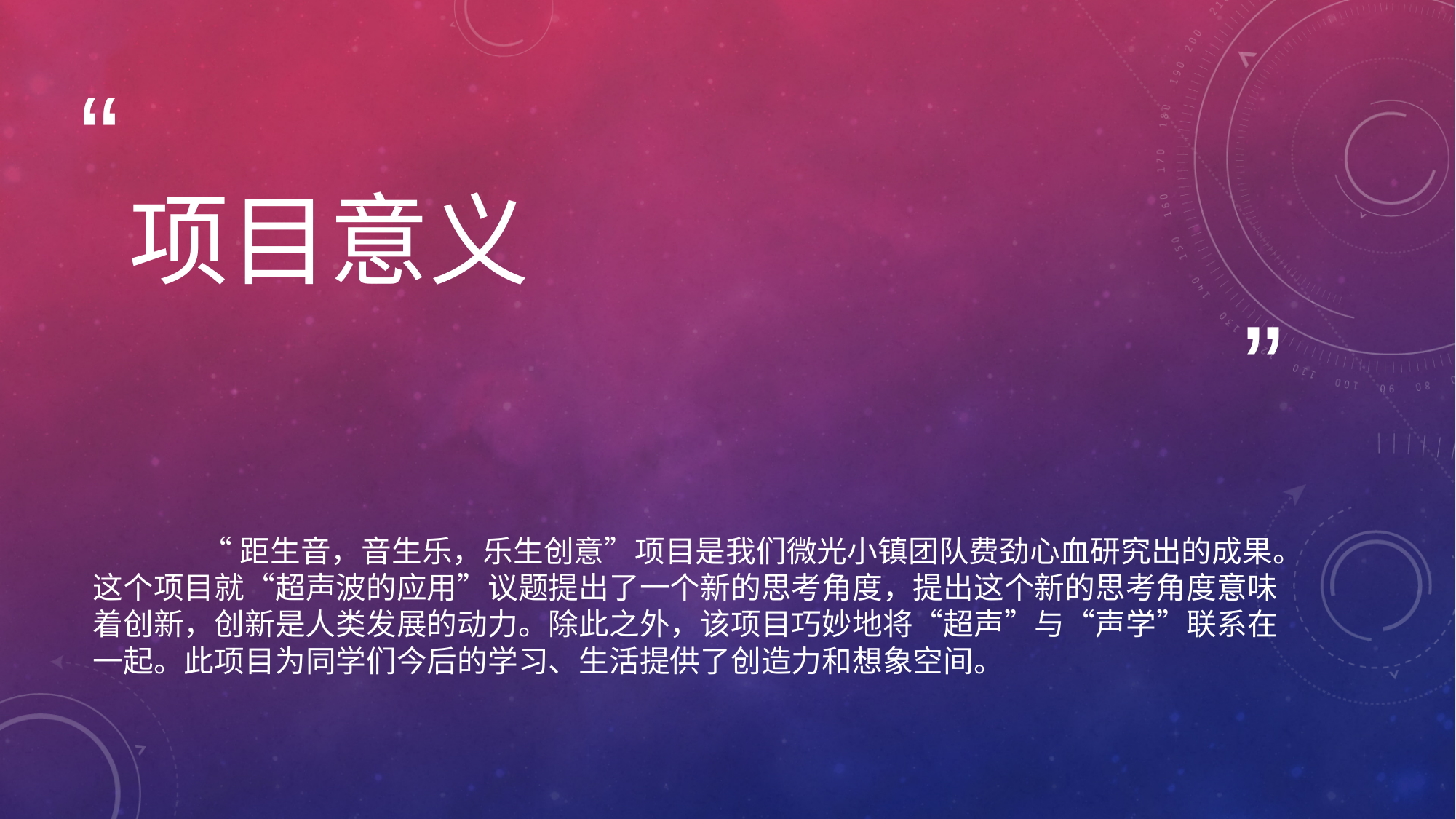

# 项目意义
	“距生音，音生乐，乐生创意”项目是我们微光小镇团队费劲心血研究出的成果。这个项目就“超声波的应用”议题提出了一个新的思考角度，提出这个新的思考角度意味着创新，创新是人类发展的动力。除此之外，该项目巧妙地将“超声”与“声学”联系在一起。此项目为同学们今后的学习、生活提供了创造力和想象空间。